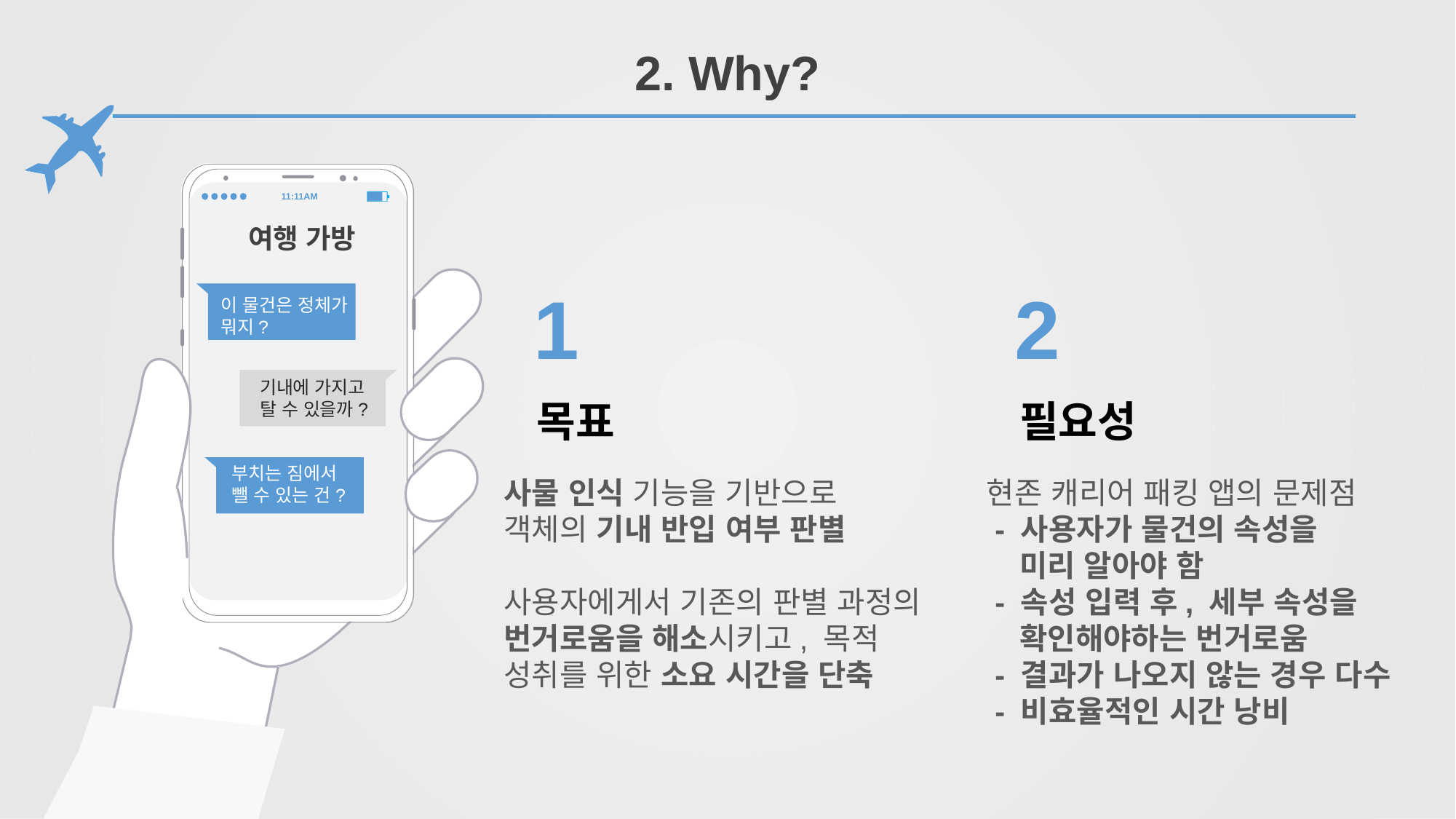

# 2. Why?

11:11AM

여행 가방

이 물건은 정체가
뭐지?

기내에 가지고
탈 수 있을까?
부치는 짐에서
뺄 수 있는 건?

1
2

목표
필요성

붙이는 짐에서
뺄 수 있는 건?
사물 인식 기능을 기반으로
객체의 기내 반입 여부 판별

사용자에게서 기존의 판별 과정의 번거로움을 해소시키고, 목적 성취를 위한 소요 시간을 단축
현존 캐리어 패킹 앱의 문제점
 - 사용자가 물건의 속성을
   미리 알아야 함
 - 속성 입력 후, 세부 속성을
   확인해야하는 번거로움
 - 결과가 나오지 않는 경우 다수
 - 비효율적인 시간 낭비